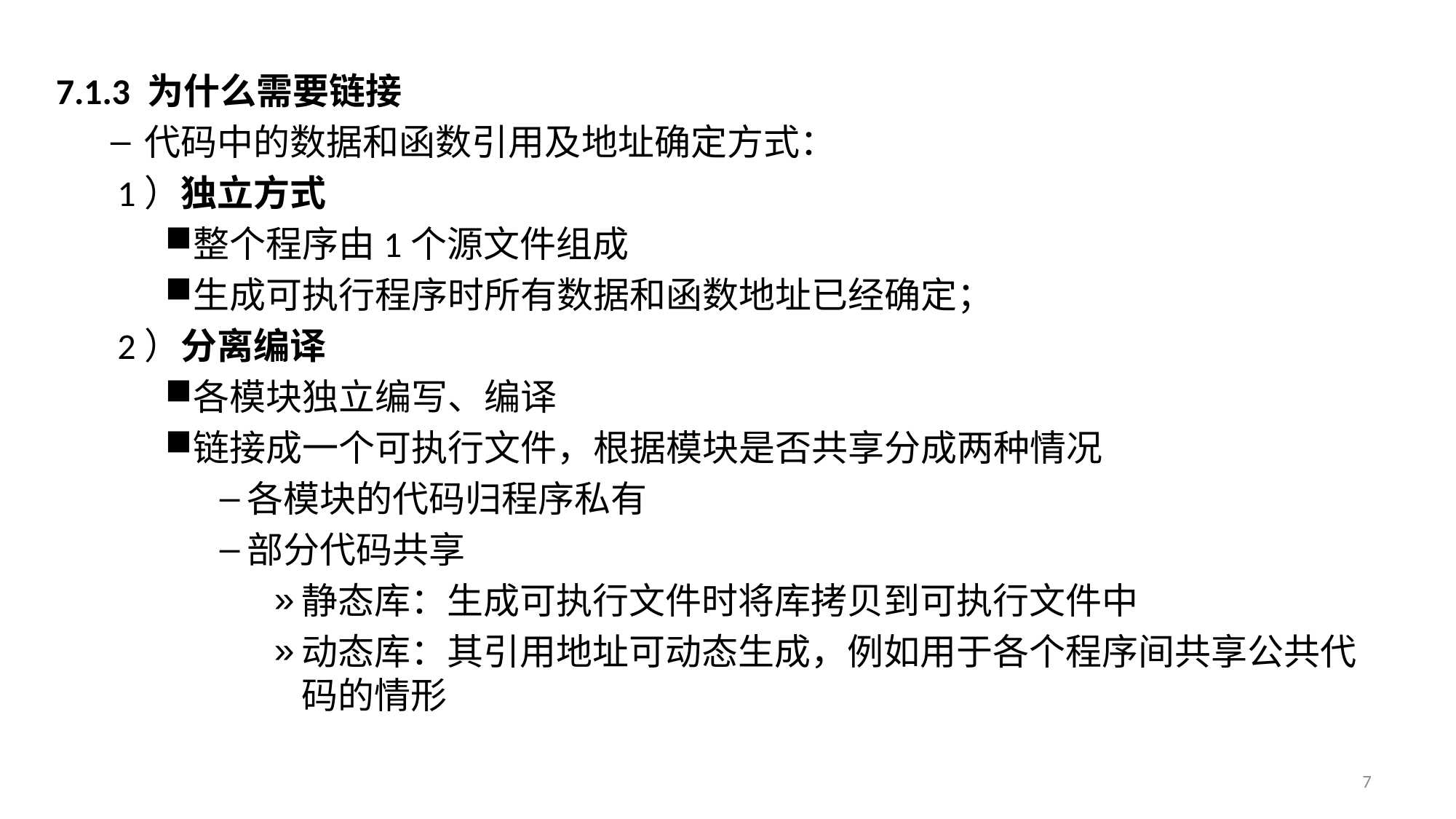

7.1.3 为什么需要链接
代码中的数据和函数引用及地址确定方式：
1）独立方式
整个程序由1个源文件组成
生成可执行程序时所有数据和函数地址已经确定；
2）分离编译
各模块独立编写、编译
链接成一个可执行文件，根据模块是否共享分成两种情况
各模块的代码归程序私有
部分代码共享
静态库：生成可执行文件时将库拷贝到可执行文件中
动态库：其引用地址可动态生成，例如用于各个程序间共享公共代码的情形

7